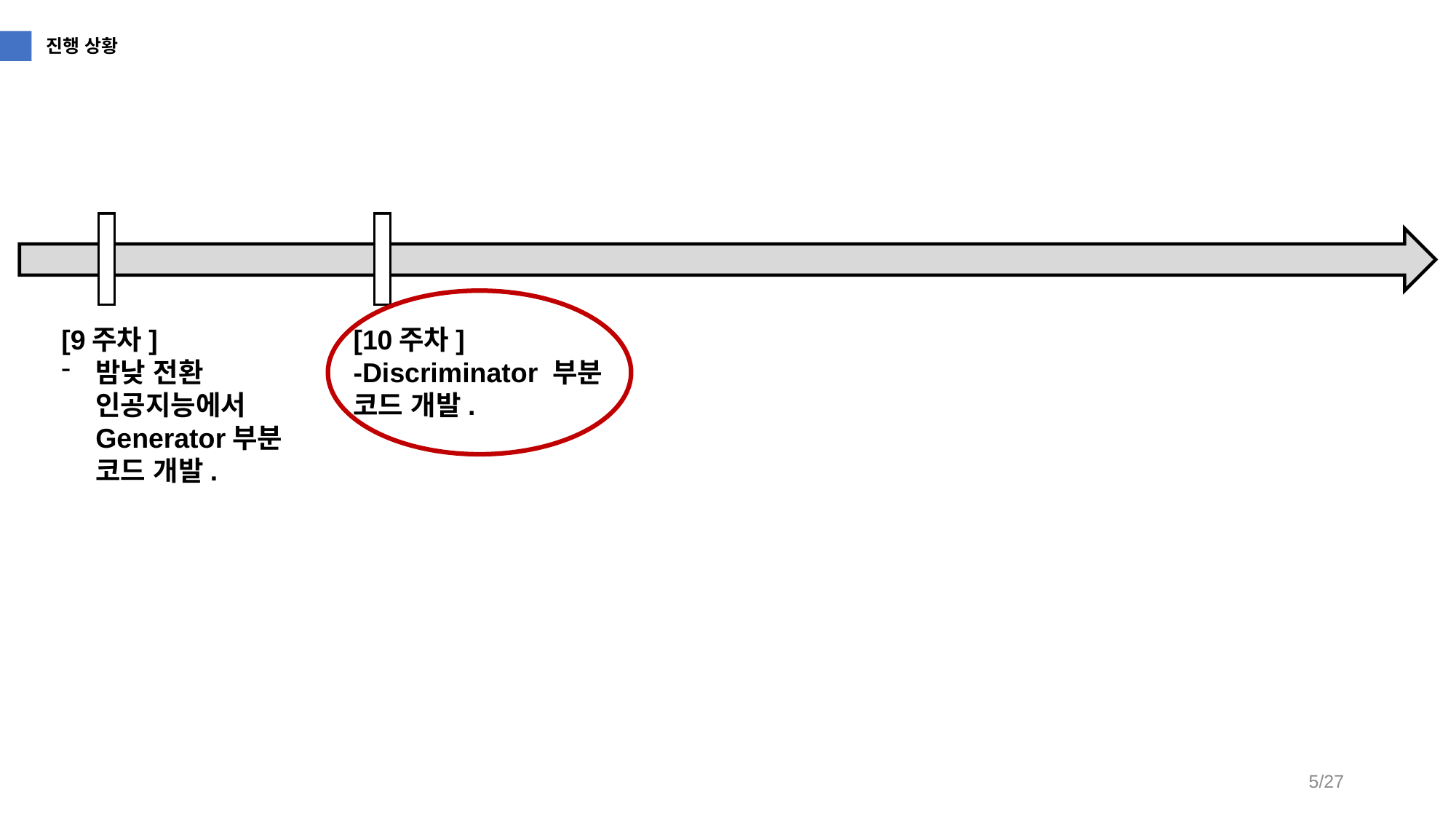

진행 상황

[9주차]
밤낮 전환 인공지능에서 Generator부분 코드 개발.
[10주차]
-Discriminator 부분 코드 개발.

5/27